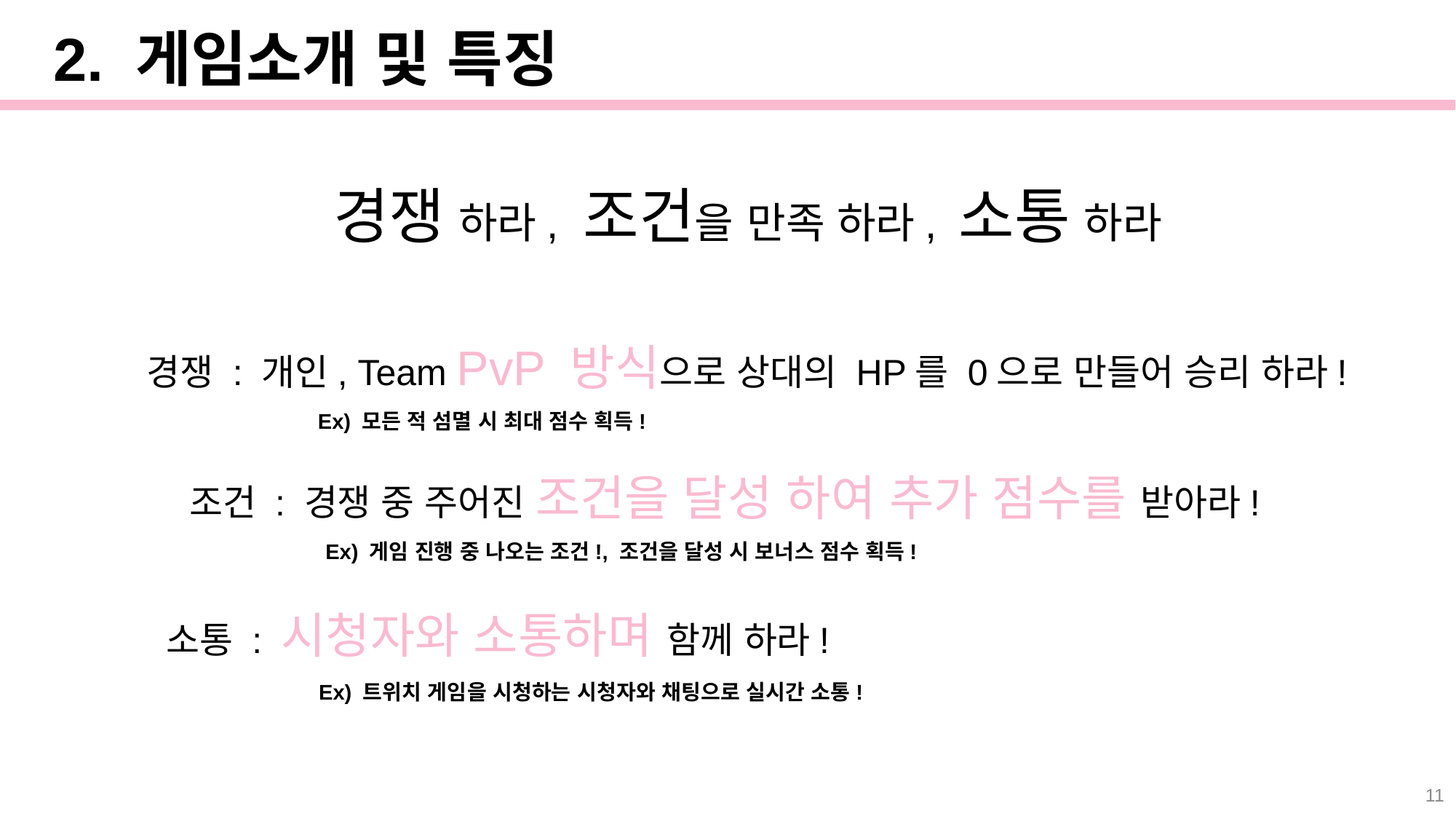

2. 게임소개 및 특징

경쟁 하라, 조건을 만족 하라, 소통 하라
경쟁 : 개인, Team PvP 방식으로 상대의 HP를 0으로 만들어 승리 하라!
Ex) 모든 적 섬멸 시 최대 점수 획득!
조건 : 경쟁 중 주어진 조건을 달성 하여 추가 점수를 받아라!
Ex) 게임 진행 중 나오는 조건!, 조건을 달성 시 보너스 점수 획득!
소통 : 시청자와 소통하며 함께 하라!
Ex) 트위치 게임을 시청하는 시청자와 채팅으로 실시간 소통!
11